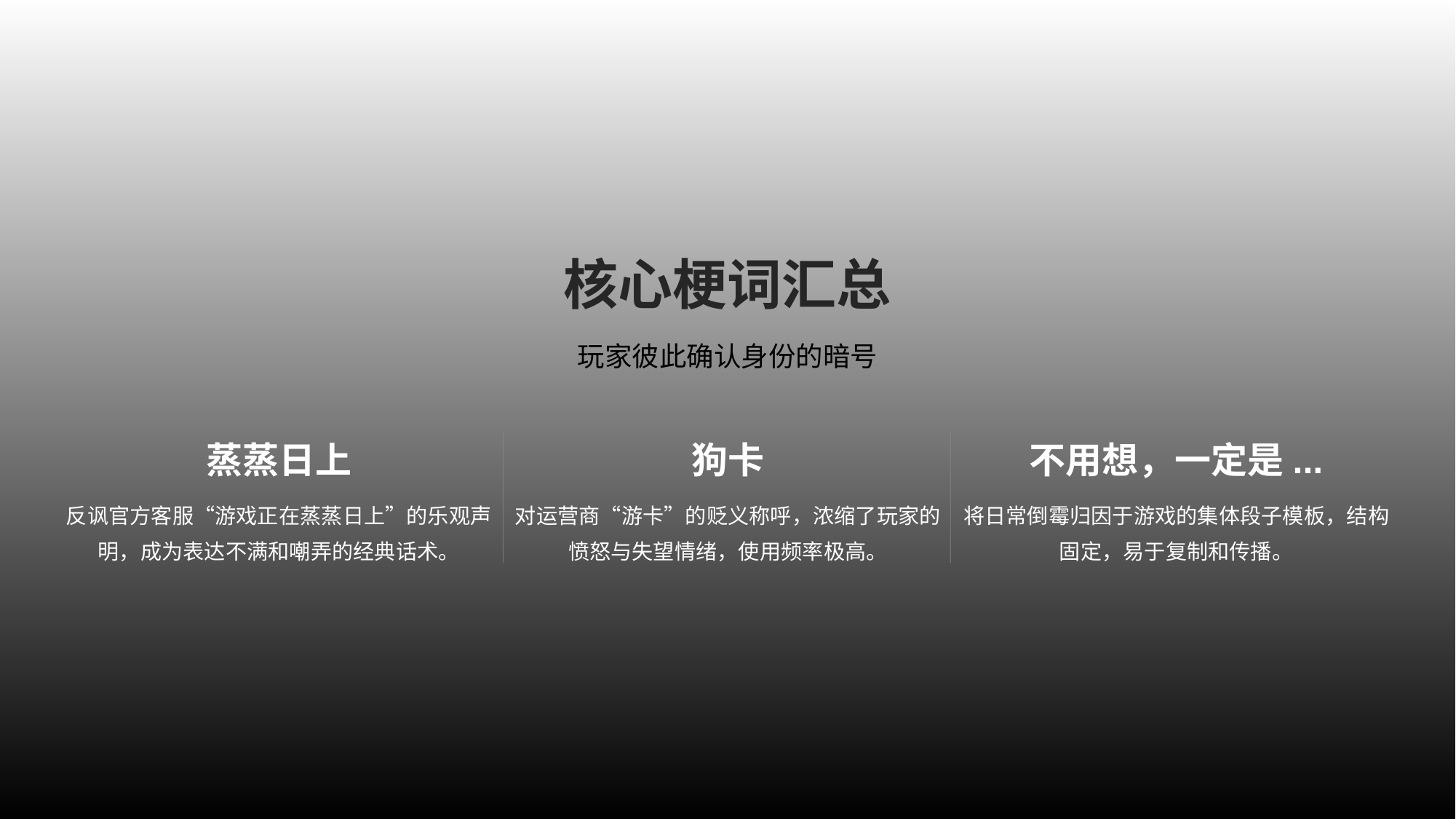

核心梗词汇总
玩家彼此确认身份的暗号
蒸蒸日上

狗卡

不用想，一定是...
反讽官方客服“游戏正在蒸蒸日上”的乐观声明，成为表达不满和嘲弄的经典话术。
对运营商“游卡”的贬义称呼，浓缩了玩家的愤怒与失望情绪，使用频率极高。
将日常倒霉归因于游戏的集体段子模板，结构固定，易于复制和传播。